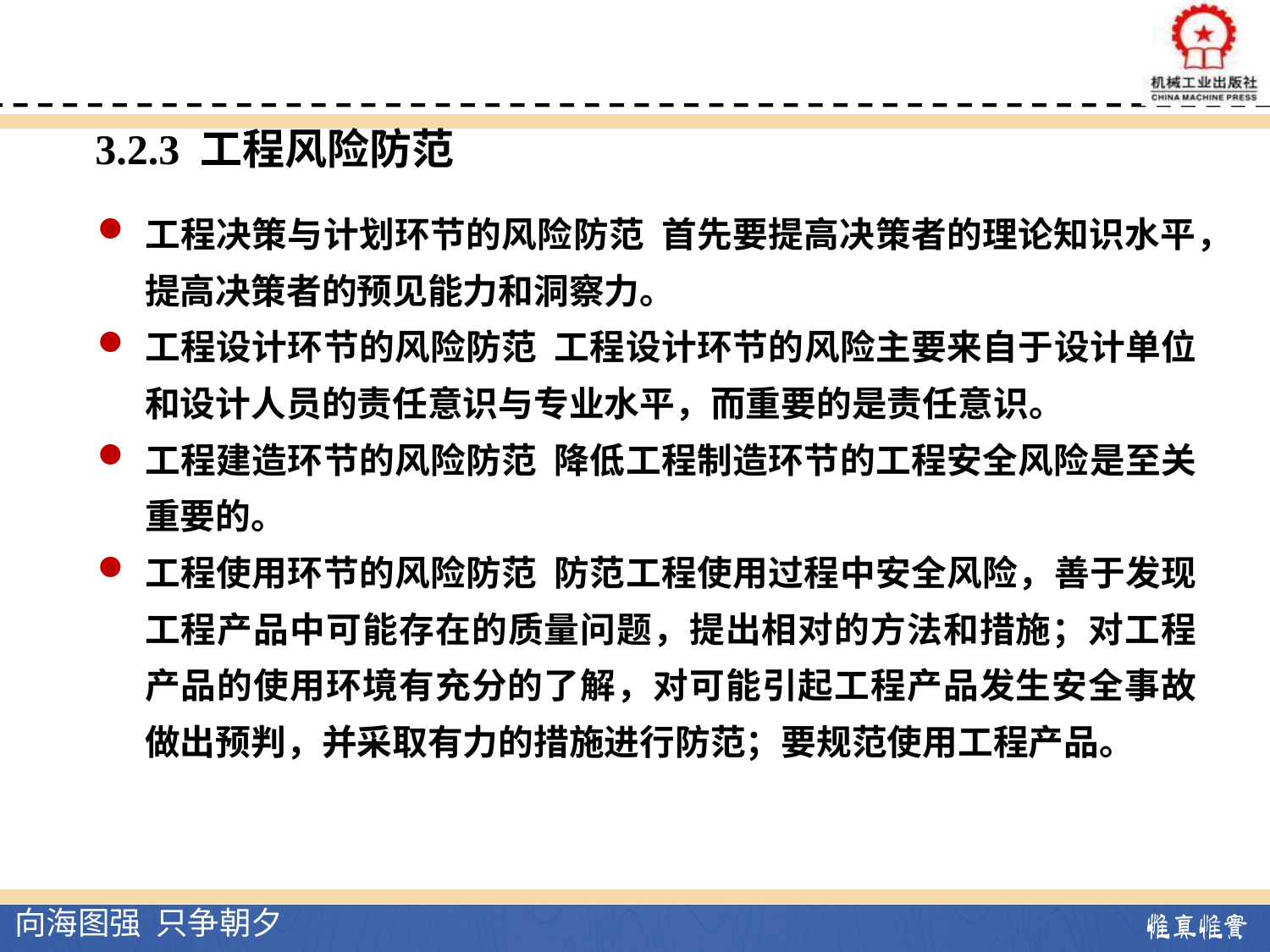

3.2.3 工程风险防范
工程决策与计划环节的风险防范  首先要提高决策者的理论知识水平，提高决策者的预见能力和洞察力。
工程设计环节的风险防范  工程设计环节的风险主要来自于设计单位和设计人员的责任意识与专业水平，而重要的是责任意识。
工程建造环节的风险防范  降低工程制造环节的工程安全风险是至关重要的。
工程使用环节的风险防范  防范工程使用过程中安全风险，善于发现工程产品中可能存在的质量问题，提出相对的方法和措施；对工程产品的使用环境有充分的了解，对可能引起工程产品发生安全事故做出预判，并采取有力的措施进行防范；要规范使用工程产品。